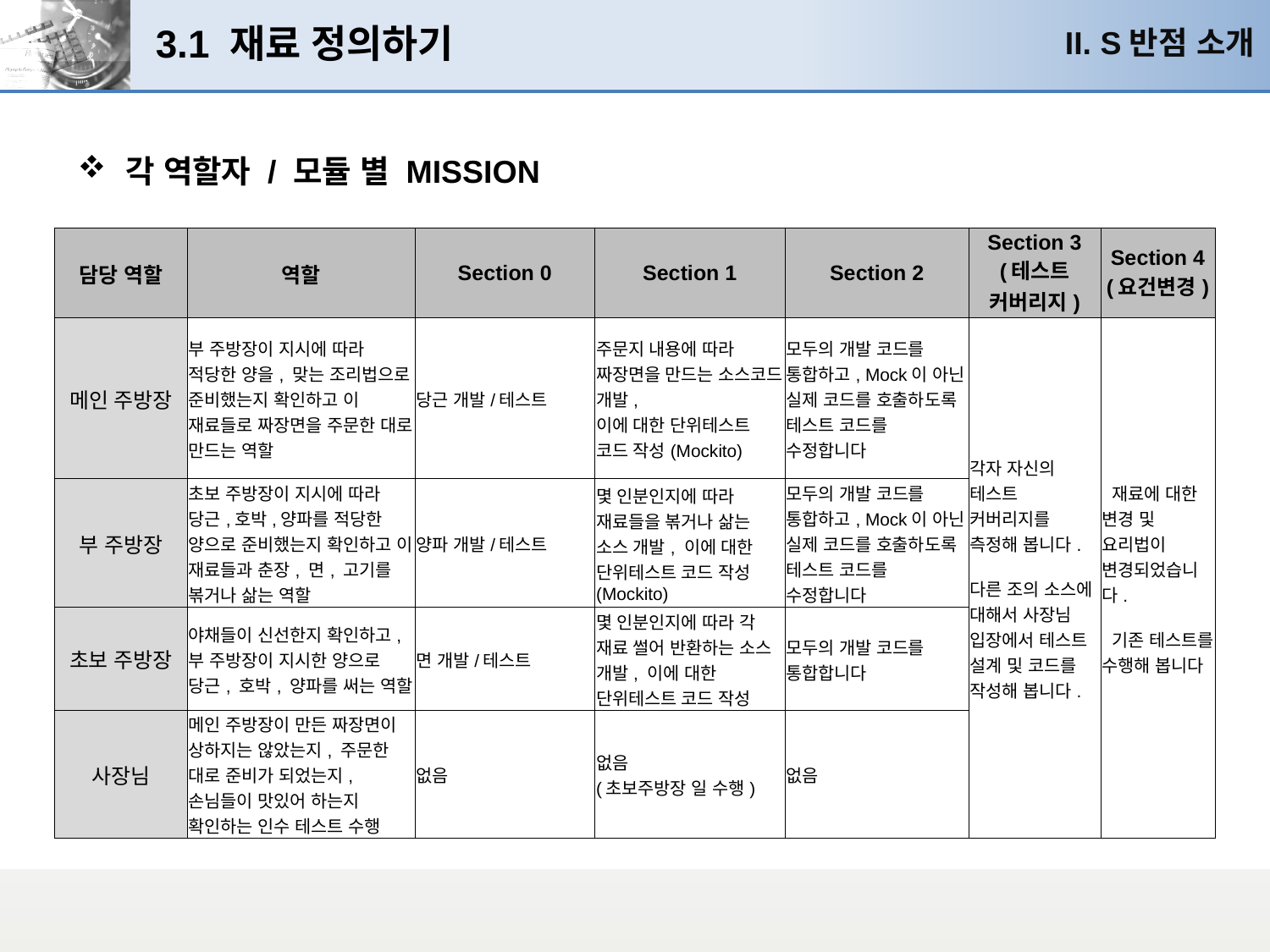

# 3.1 재료 정의하기
II. S반점 소개
각 역할자 / 모듈 별 MISSION
| 담당 역할 | 역할 | Section 0 | Section 1 | Section 2 | Section 3 (테스트 커버리지) | Section 4 (요건변경) |
| --- | --- | --- | --- | --- | --- | --- |
| 메인 주방장 | 부 주방장이 지시에 따라 적당한 양을, 맞는 조리법으로 준비했는지 확인하고 이 재료들로 짜장면을 주문한 대로 만드는 역할 | 당근 개발/테스트 | 주문지 내용에 따라 짜장면을 만드는 소스코드 개발, 이에 대한 단위테스트 코드 작성(Mockito) | 모두의 개발 코드를 통합하고, Mock이 아닌 실제 코드를 호출하도록 테스트 코드를 수정합니다 | 각자 자신의 테스트 커버리지를 측정해 봅니다. 다른 조의 소스에 대해서 사장님 입장에서 테스트 설계 및 코드를 작성해 봅니다. | 재료에 대한 변경 및 요리법이 변경되었습니다. 기존 테스트를 수행해 봅니다 |
| 부 주방장 | 초보 주방장이 지시에 따라 당근,호박,양파를 적당한 양으로 준비했는지 확인하고 이 재료들과 춘장, 면, 고기를 볶거나 삶는 역할 | 양파 개발/테스트 | 몇 인분인지에 따라 재료들을 볶거나 삶는 소스 개발, 이에 대한 단위테스트 코드 작성(Mockito) | 모두의 개발 코드를 통합하고, Mock이 아닌 실제 코드를 호출하도록 테스트 코드를 수정합니다 |  |  |
| 초보 주방장 | 야채들이 신선한지 확인하고, 부 주방장이 지시한 양으로 당근, 호박, 양파를 써는 역할 | 면 개발/테스트 | 몇 인분인지에 따라 각 재료 썰어 반환하는 소스 개발, 이에 대한 단위테스트 코드 작성 | 모두의 개발 코드를 통합합니다 |  |  |
| 사장님 | 메인 주방장이 만든 짜장면이 상하지는 않았는지, 주문한 대로 준비가 되었는지, 손님들이 맛있어 하는지 확인하는 인수 테스트 수행 | 없음 | 없음 (초보주방장 일 수행) | 없음 |  |  |